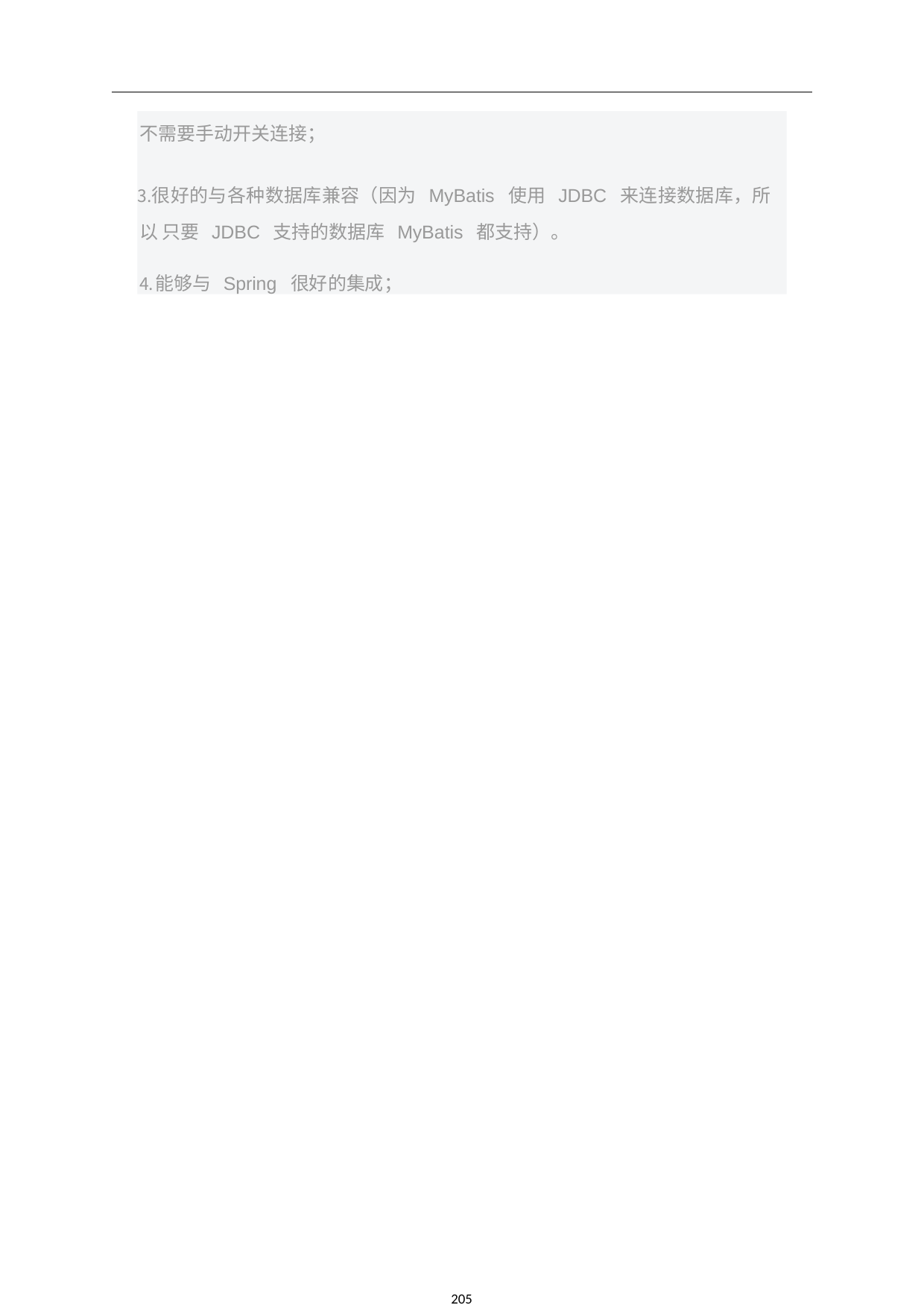

不需要手动开关连接；

很好的与各种数据库兼容（因为 MyBatis 使用 JDBC 来连接数据库，所以 只要 JDBC 支持的数据库 MyBatis 都支持）。

能够与 Spring 很好的集成；
205